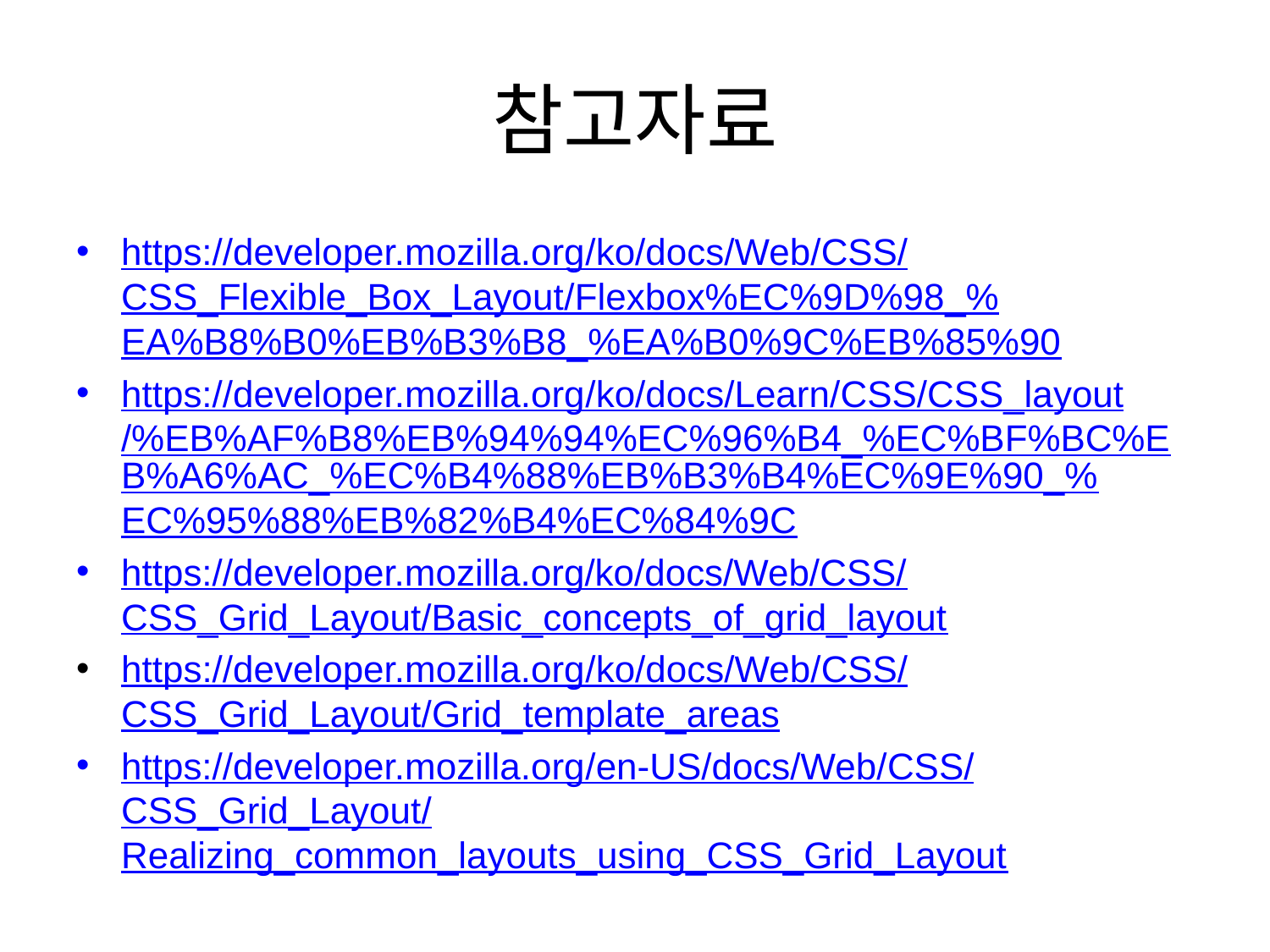

# 참고자료
https://developer.mozilla.org/ko/docs/Web/CSS/CSS_Flexible_Box_Layout/Flexbox%EC%9D%98_%EA%B8%B0%EB%B3%B8_%EA%B0%9C%EB%85%90
https://developer.mozilla.org/ko/docs/Learn/CSS/CSS_layout/%EB%AF%B8%EB%94%94%EC%96%B4_%EC%BF%BC%EB%A6%AC_%EC%B4%88%EB%B3%B4%EC%9E%90_%EC%95%88%EB%82%B4%EC%84%9C
https://developer.mozilla.org/ko/docs/Web/CSS/CSS_Grid_Layout/Basic_concepts_of_grid_layout
https://developer.mozilla.org/ko/docs/Web/CSS/CSS_Grid_Layout/Grid_template_areas
https://developer.mozilla.org/en-US/docs/Web/CSS/CSS_Grid_Layout/Realizing_common_layouts_using_CSS_Grid_Layout